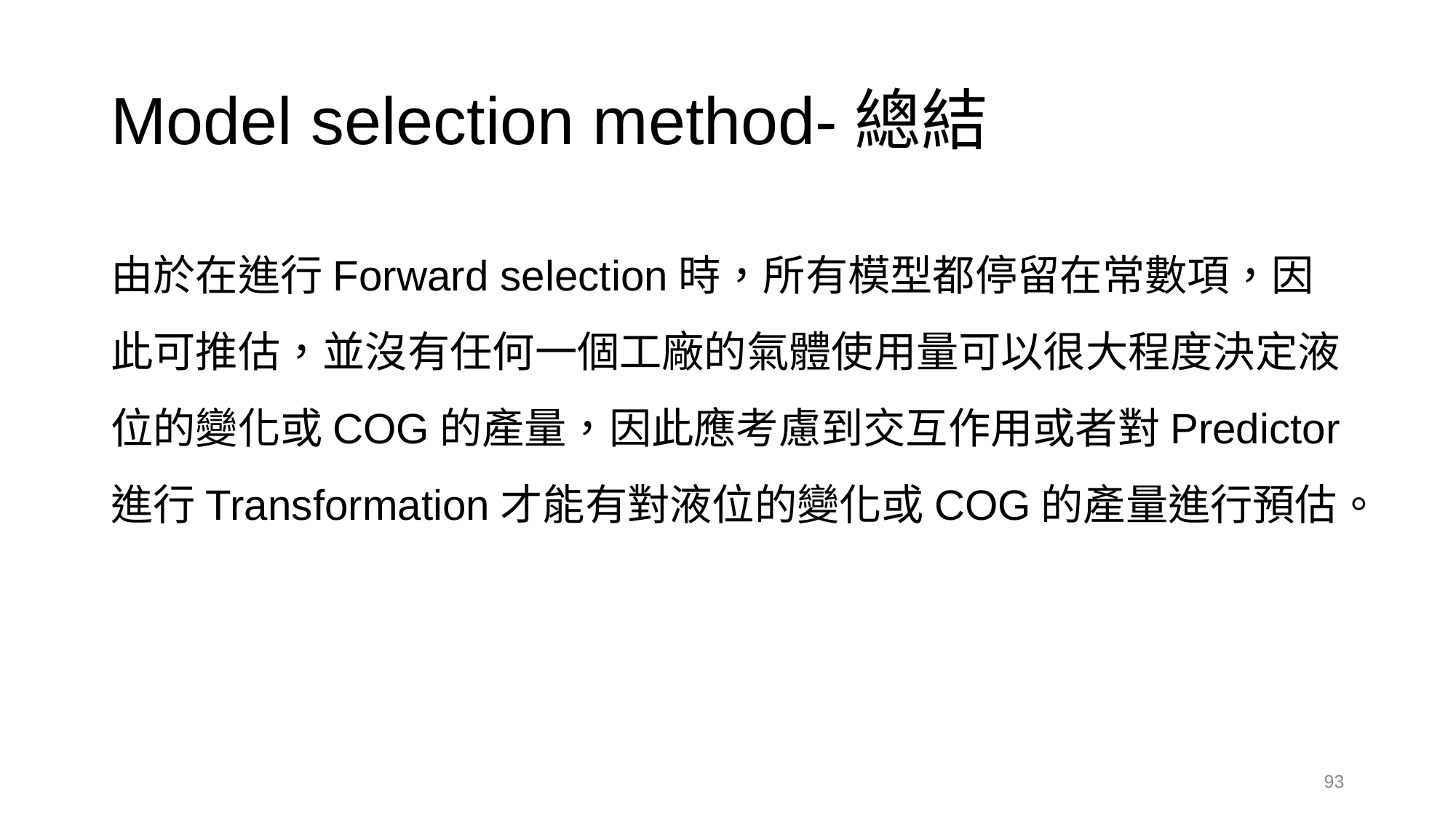

# Model selection method-總結
由於在進行Forward selection時，所有模型都停留在常數項，因此可推估，並沒有任何一個工廠的氣體使用量可以很大程度決定液位的變化或COG的產量，因此應考慮到交互作用或者對Predictor進行Transformation才能有對液位的變化或COG的產量進行預估。

93